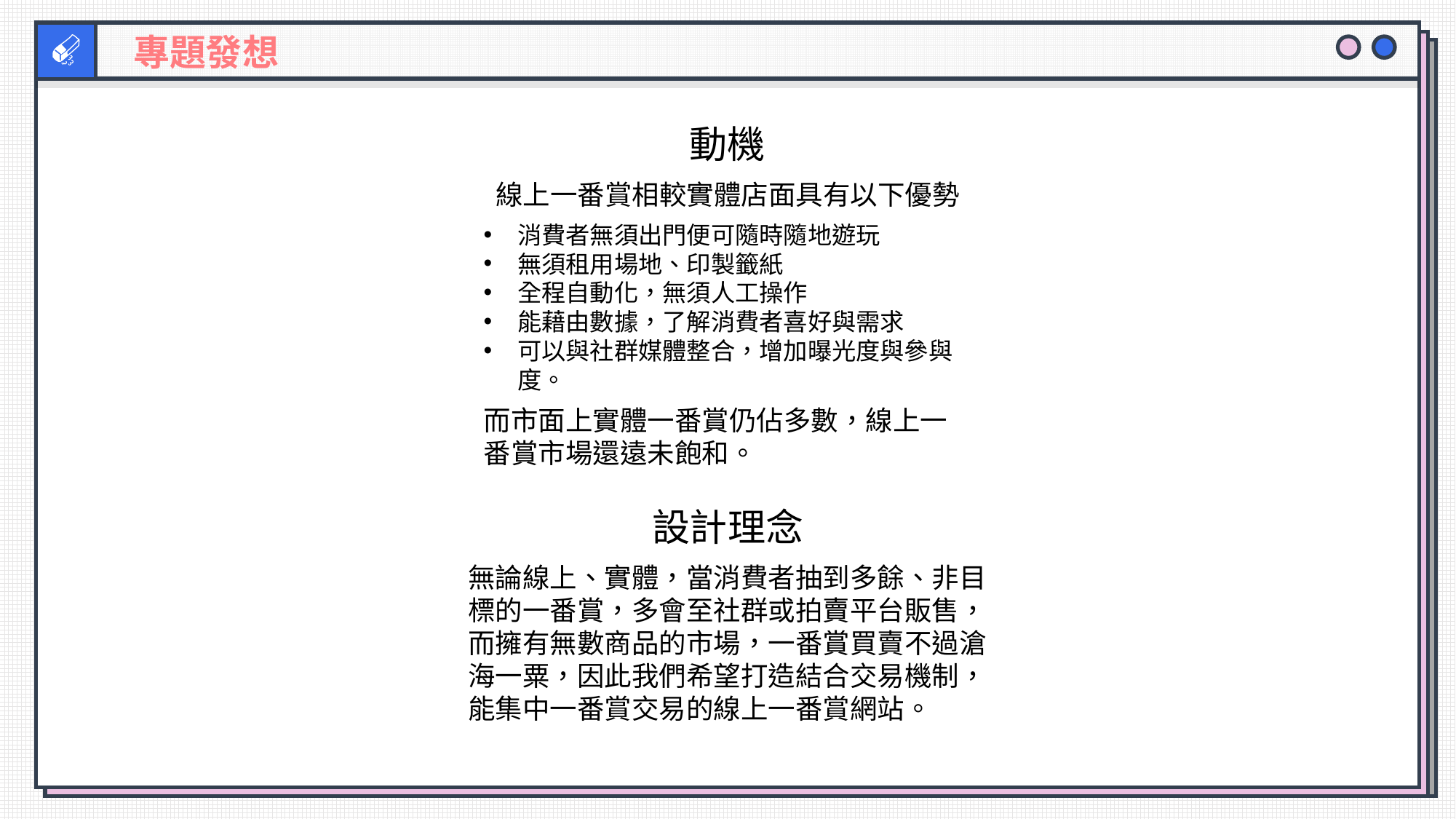

專題發想

動機
線上一番賞相較實體店面具有以下優勢
消費者無須出門便可隨時隨地遊玩
無須租用場地、印製籤紙
全程自動化，無須人工操作
能藉由數據，了解消費者喜好與需求
可以與社群媒體整合，增加曝光度與參與度。
而市面上實體一番賞仍佔多數，線上一番賞市場還遠未飽和。
設計理念
無論線上、實體，當消費者抽到多餘、非目標的一番賞，多會至社群或拍賣平台販售，而擁有無數商品的市場，一番賞買賣不過滄海一粟，因此我們希望打造結合交易機制，能集中一番賞交易的線上一番賞網站。